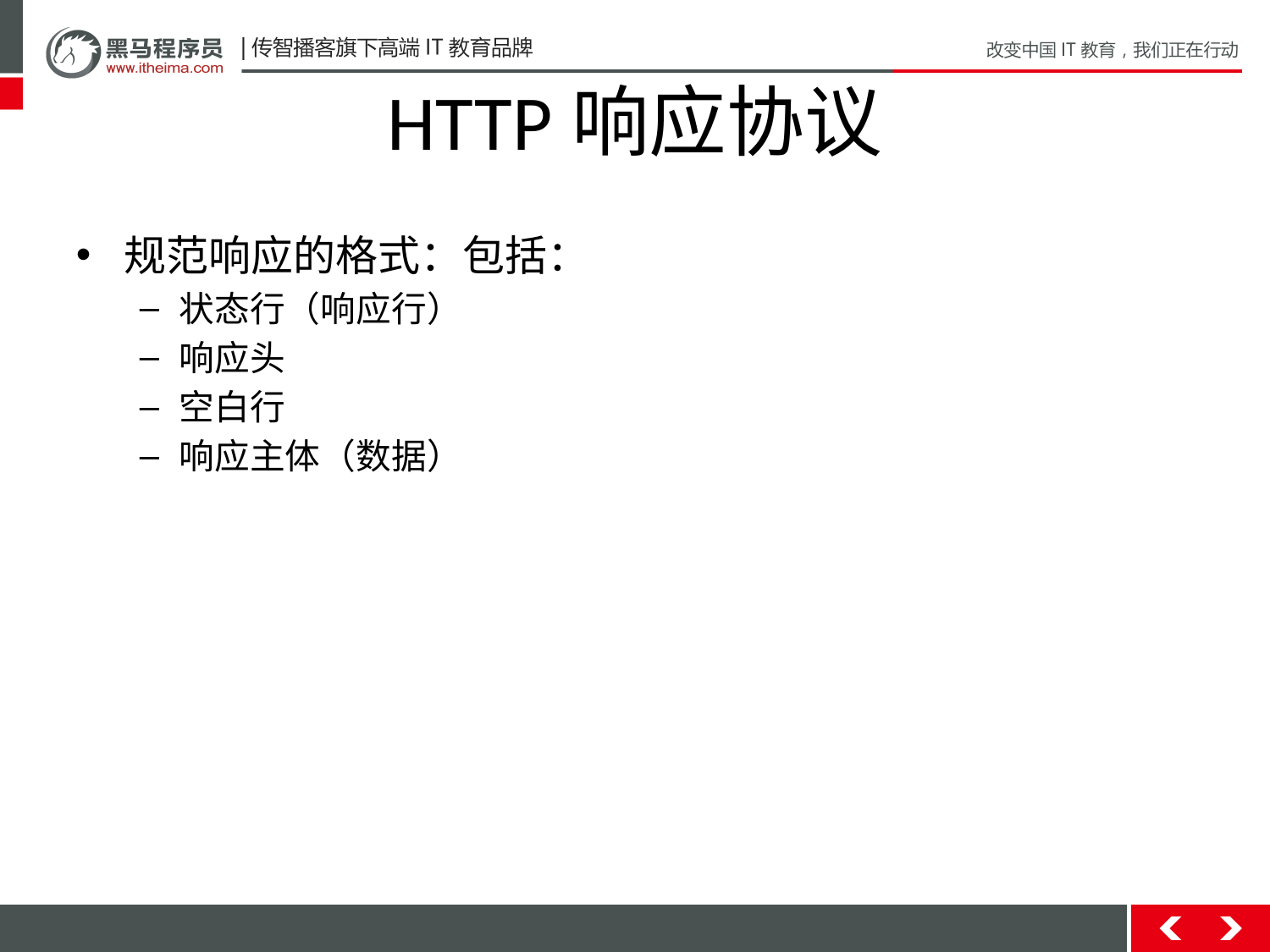

# HTTP响应协议
规范响应的格式：包括：
状态行（响应行）
响应头
空白行
响应主体（数据）